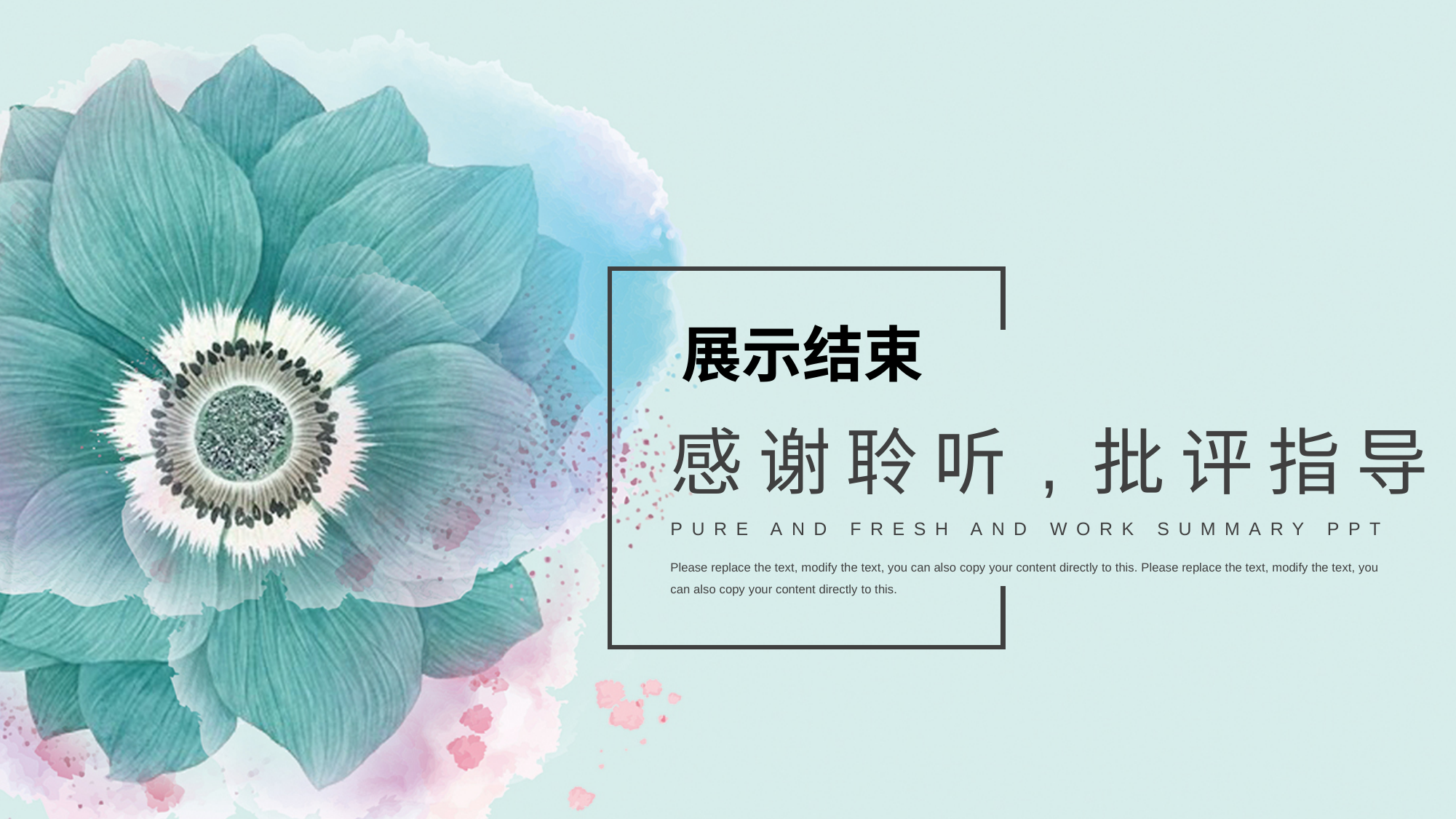

展示结束
感谢聆听,批评指导
PURE AND FRESH AND WORK SUMMARY PPT
Please replace the text, modify the text, you can also copy your content directly to this. Please replace the text, modify the text, you can also copy your content directly to this.